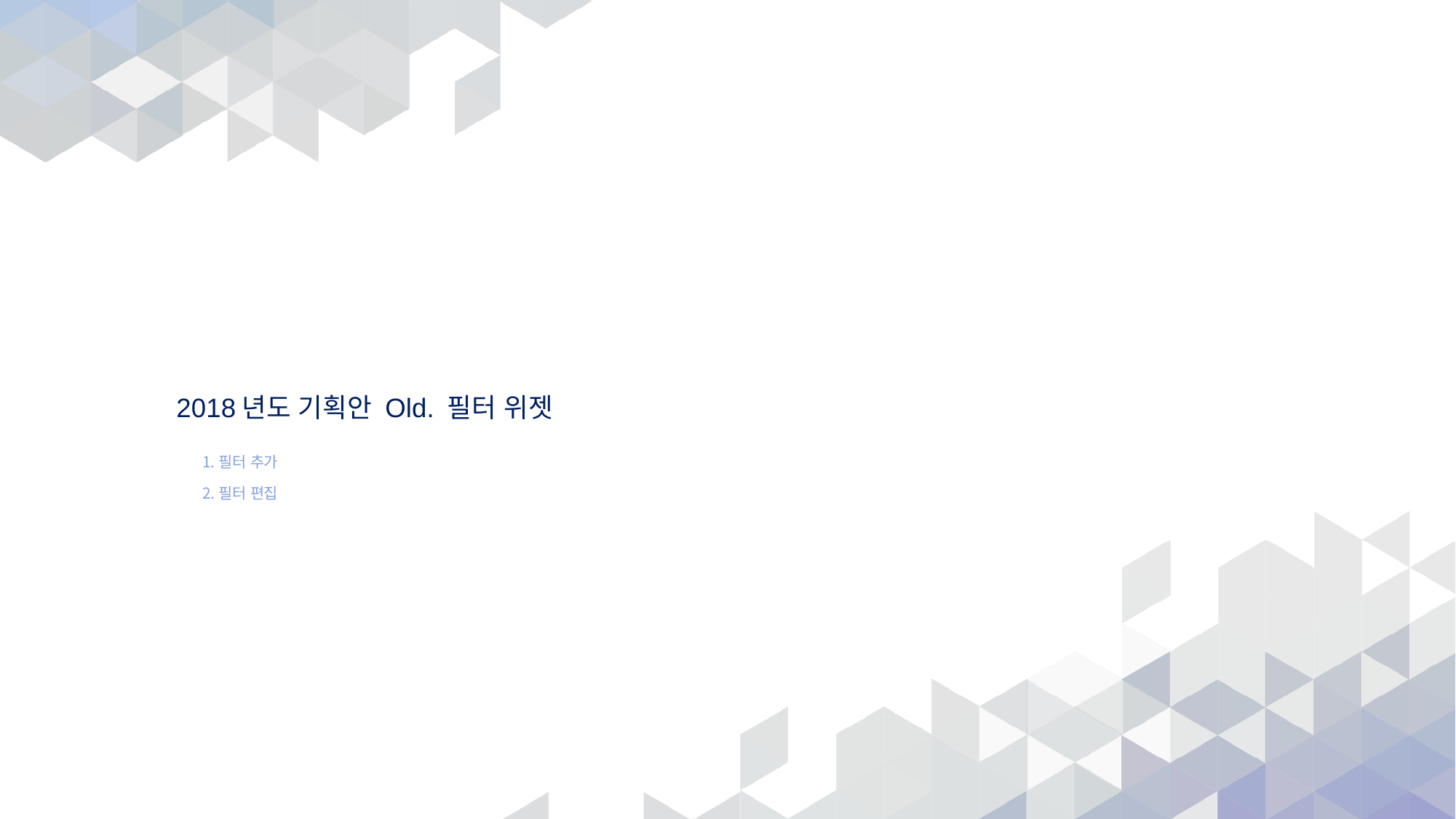

# 2018년도 기획안 Old. 필터 위젯
필터 추가
필터 편집